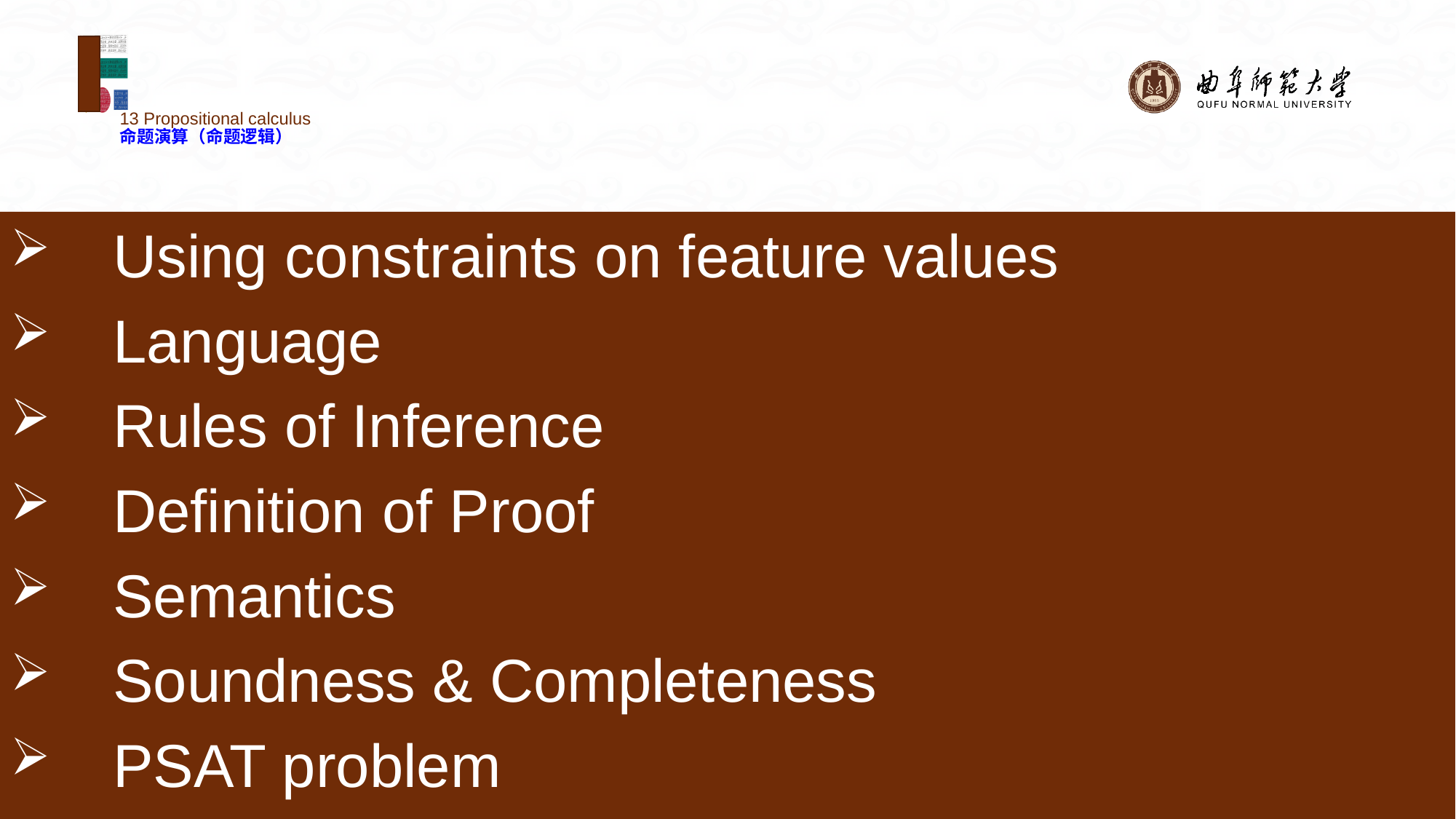

# 13 Propositional calculus 命题演算（命题逻辑）
Using constraints on feature values
Language
Rules of Inference
Definition of Proof
Semantics
Soundness & Completeness
PSAT problem
学而不厌，诲人不倦
3
2020/6/21